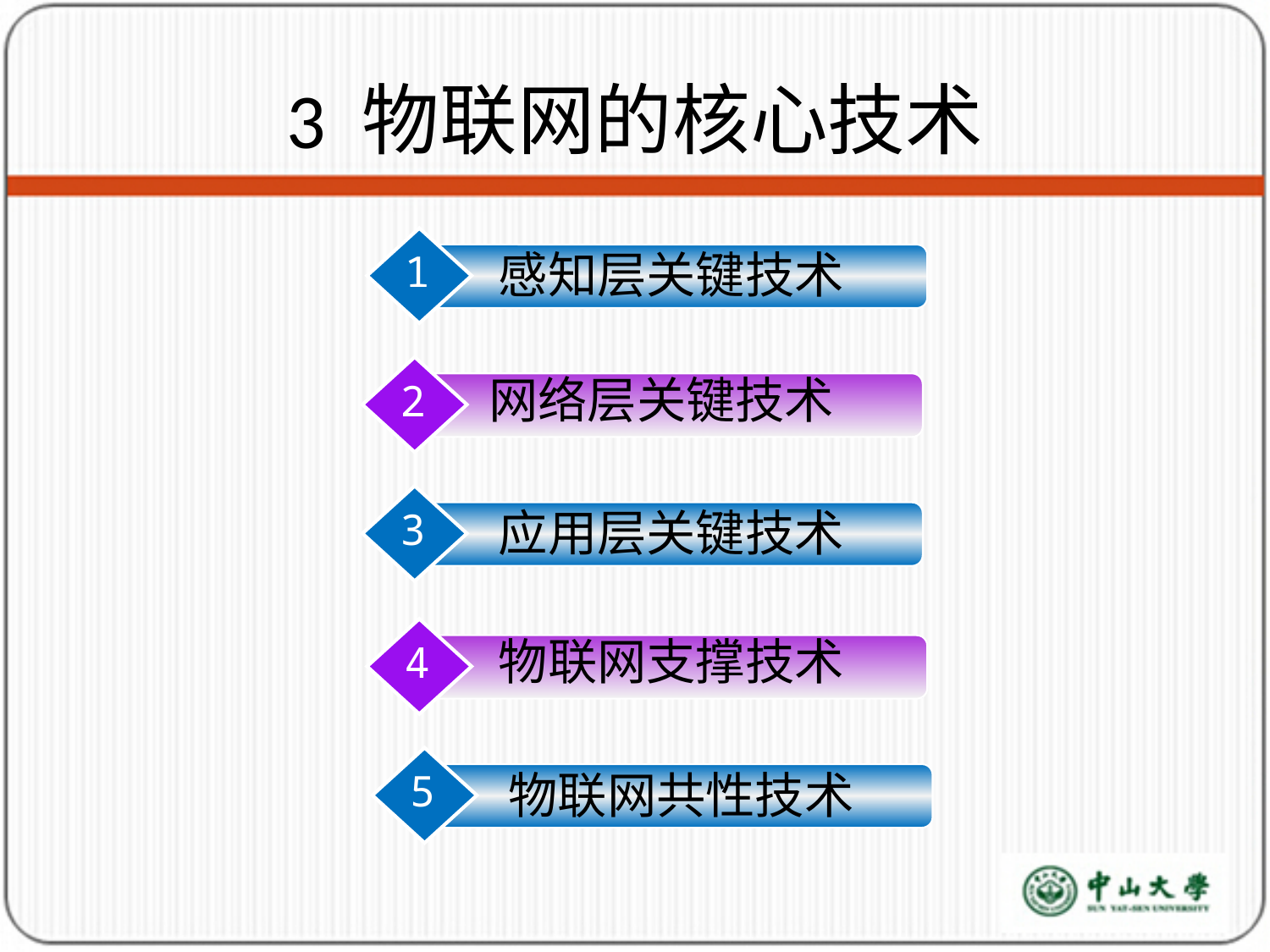

# 3 物联网的核心技术

感知层关键技术
1

网络层关键技术
2

应用层关键技术
3

物联网支撑技术
4

物联网共性技术
5